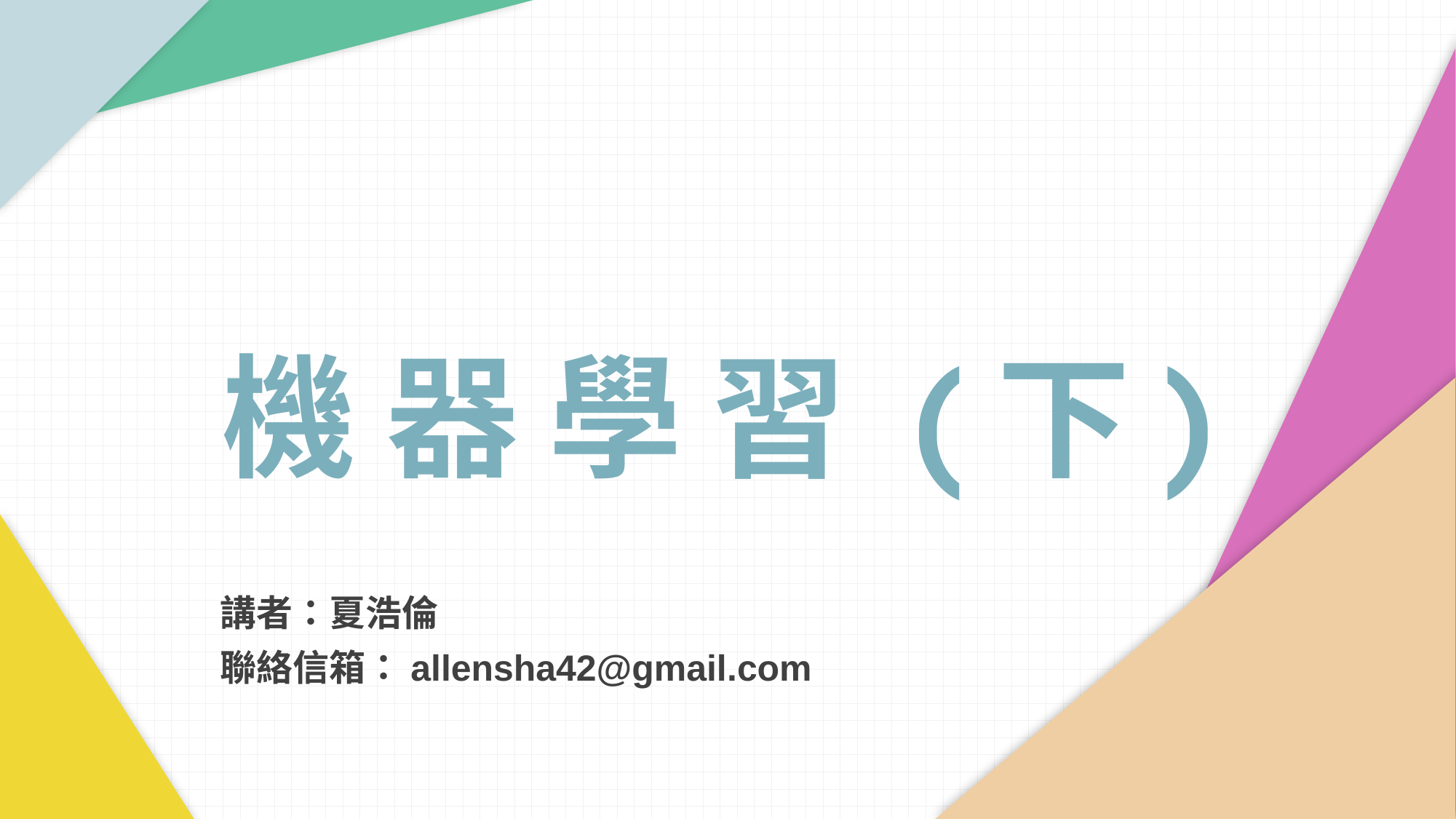

機 器 學 習 (下)
講者：夏浩倫
聯絡信箱：allensha42@gmail.com